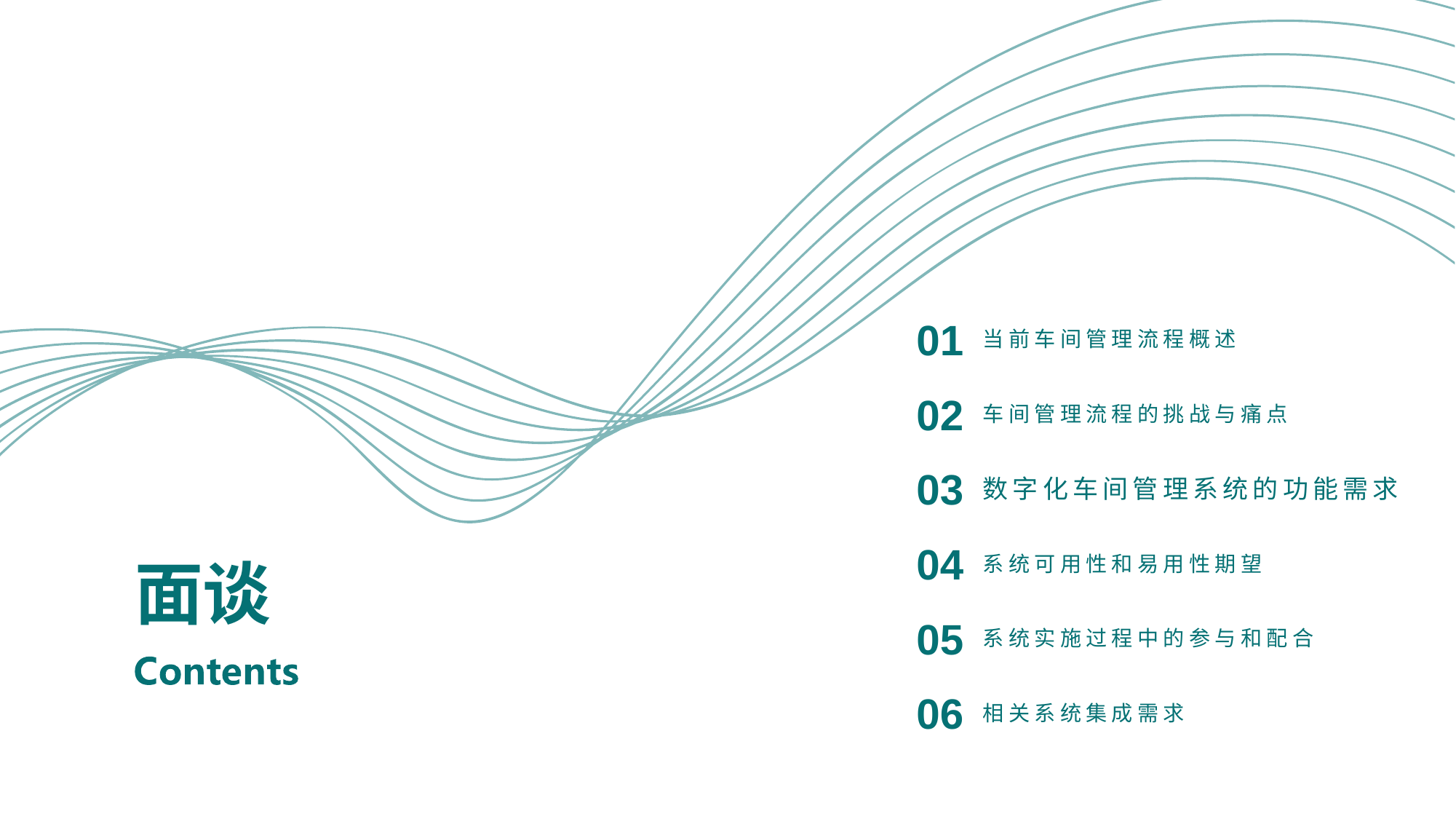

01
当前车间管理流程概述
02
车间管理流程的挑战与痛点
03
数字化车间管理系统的功能需求
# 面谈
04
系统可用性和易用性期望
05
系统实施过程中的参与和配合
06
相关系统集成需求